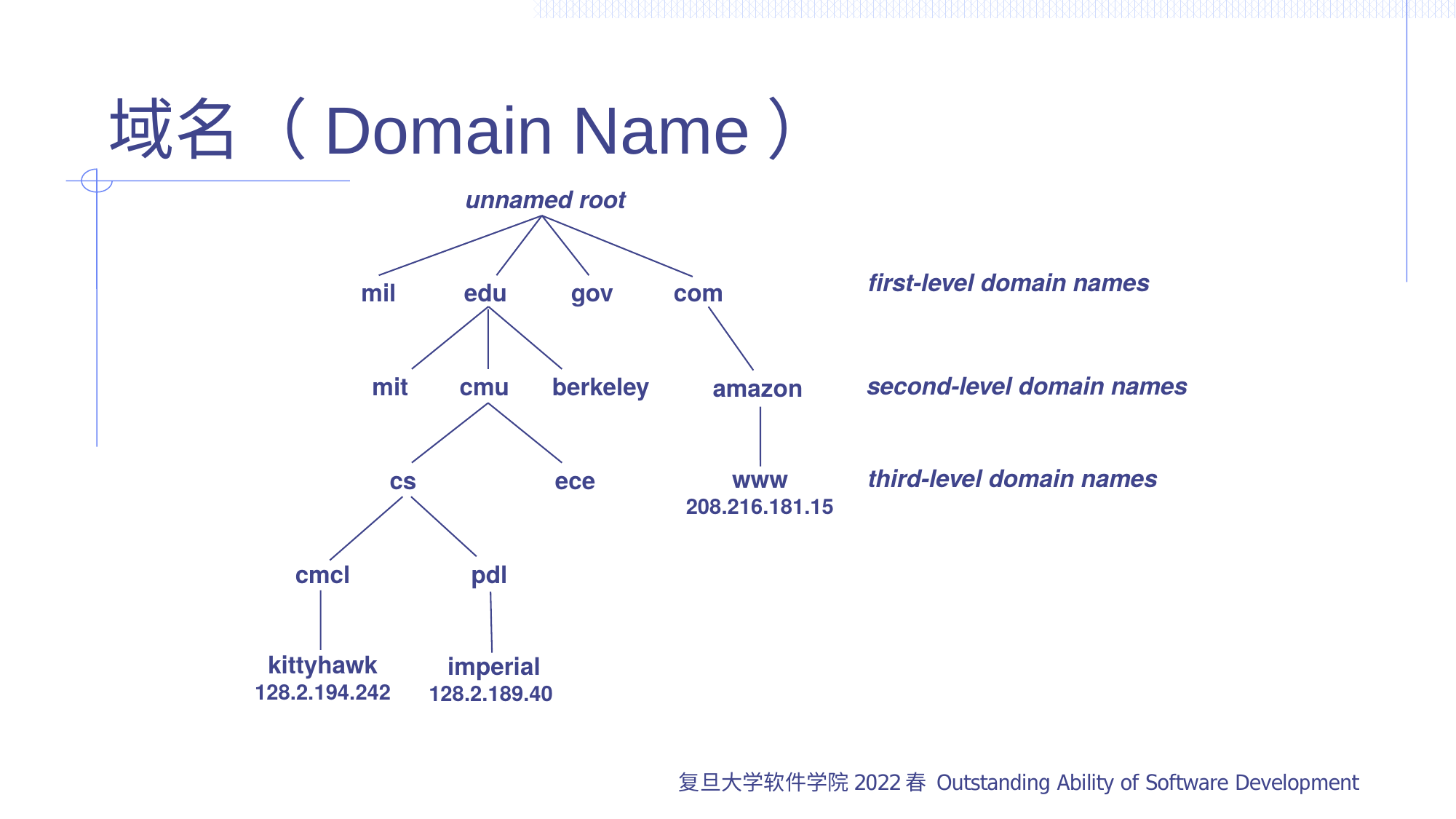

# 域名（Domain Name）
unnamed root

first-level domain names
gov
mil
edu
com

second-level domain names
berkeley
mit
cmu
amazon

third-level domain names
www
208.216.181.15
cs
ece

cmcl
pdl

kittyhawk
128.2.194.242
imperial
128.2.189.40